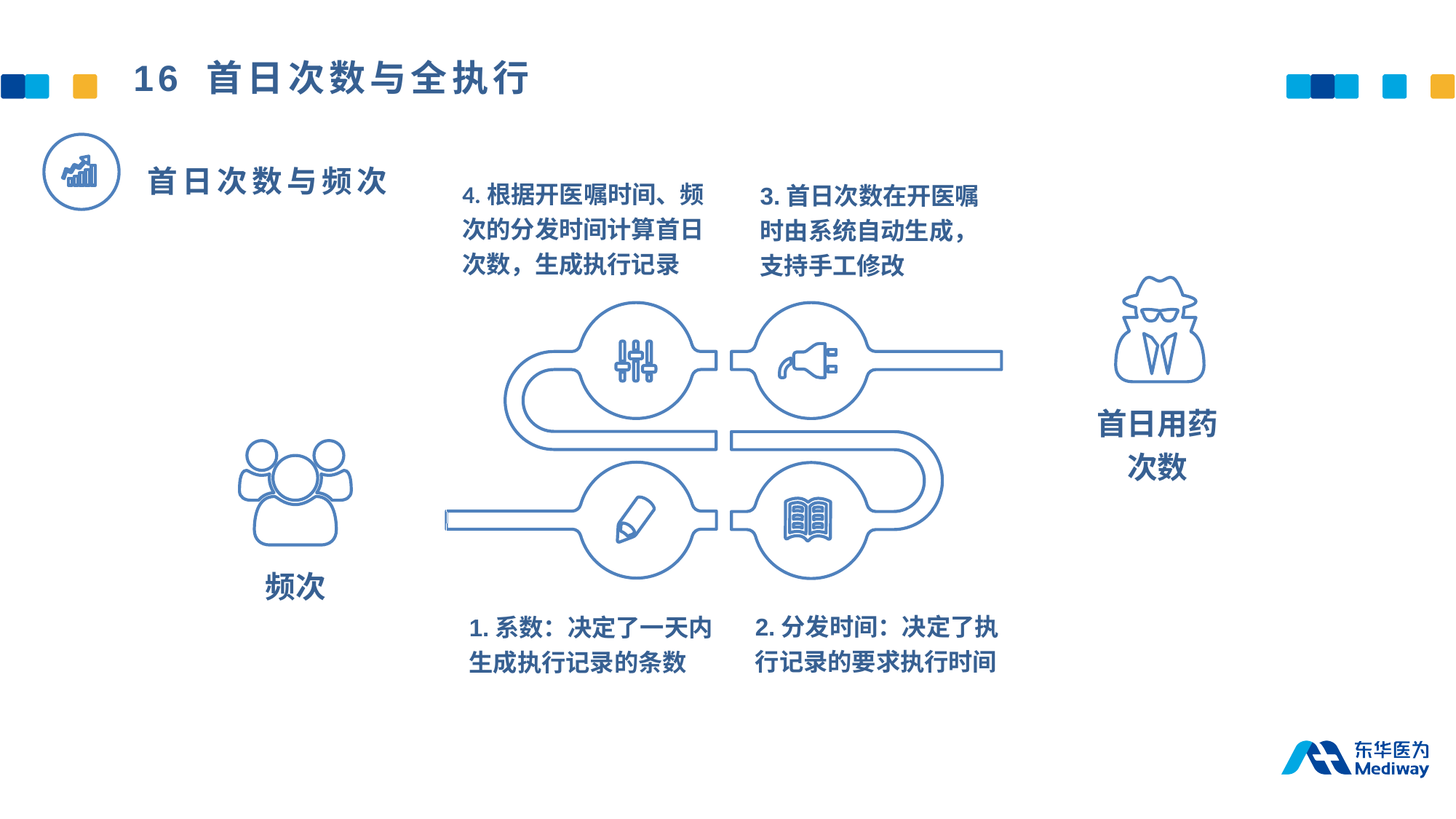

16 首日次数与全执行

首日次数与频次

4.根据开医嘱时间、频次的分发时间计算首日次数，生成执行记录
3.首日次数在开医嘱时由系统自动生成，支持手工修改

首日用药次数

频次
2.分发时间：决定了执行记录的要求执行时间
1.系数：决定了一天内生成执行记录的条数